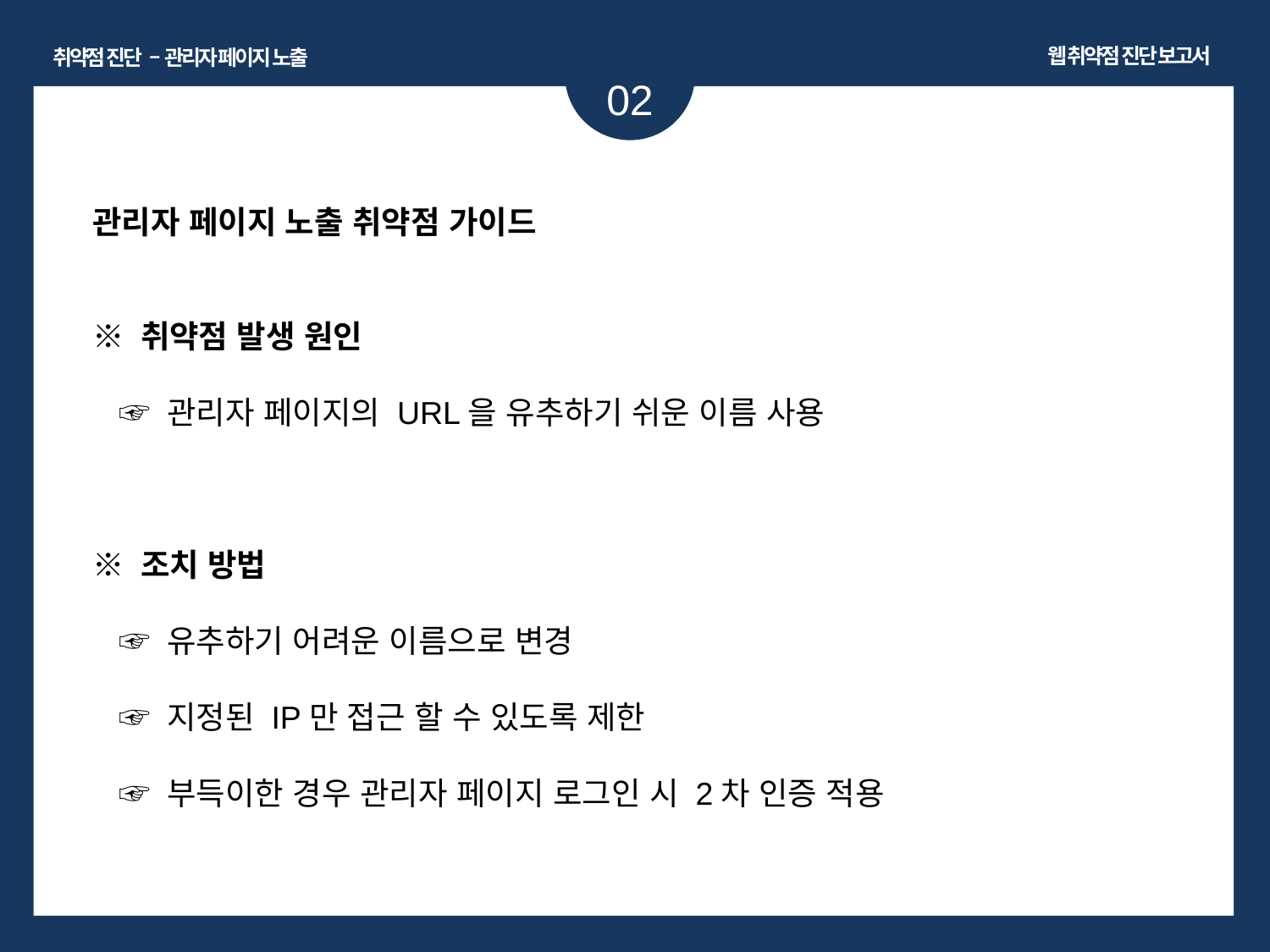

웹 취약점 진단 보고서
취약점 진단  –  관리자 페이지 노출
02

관리자 페이지 노출 취약점 가이드

※ 취약점 발생 원인

   ☞ 관리자 페이지의 URL을 유추하기 쉬운 이름 사용

※ 조치 방법

   ☞ 유추하기 어려운 이름으로 변경

   ☞ 지정된 IP만 접근 할 수 있도록 제한

   ☞ 부득이한 경우 관리자 페이지 로그인 시 2차 인증 적용